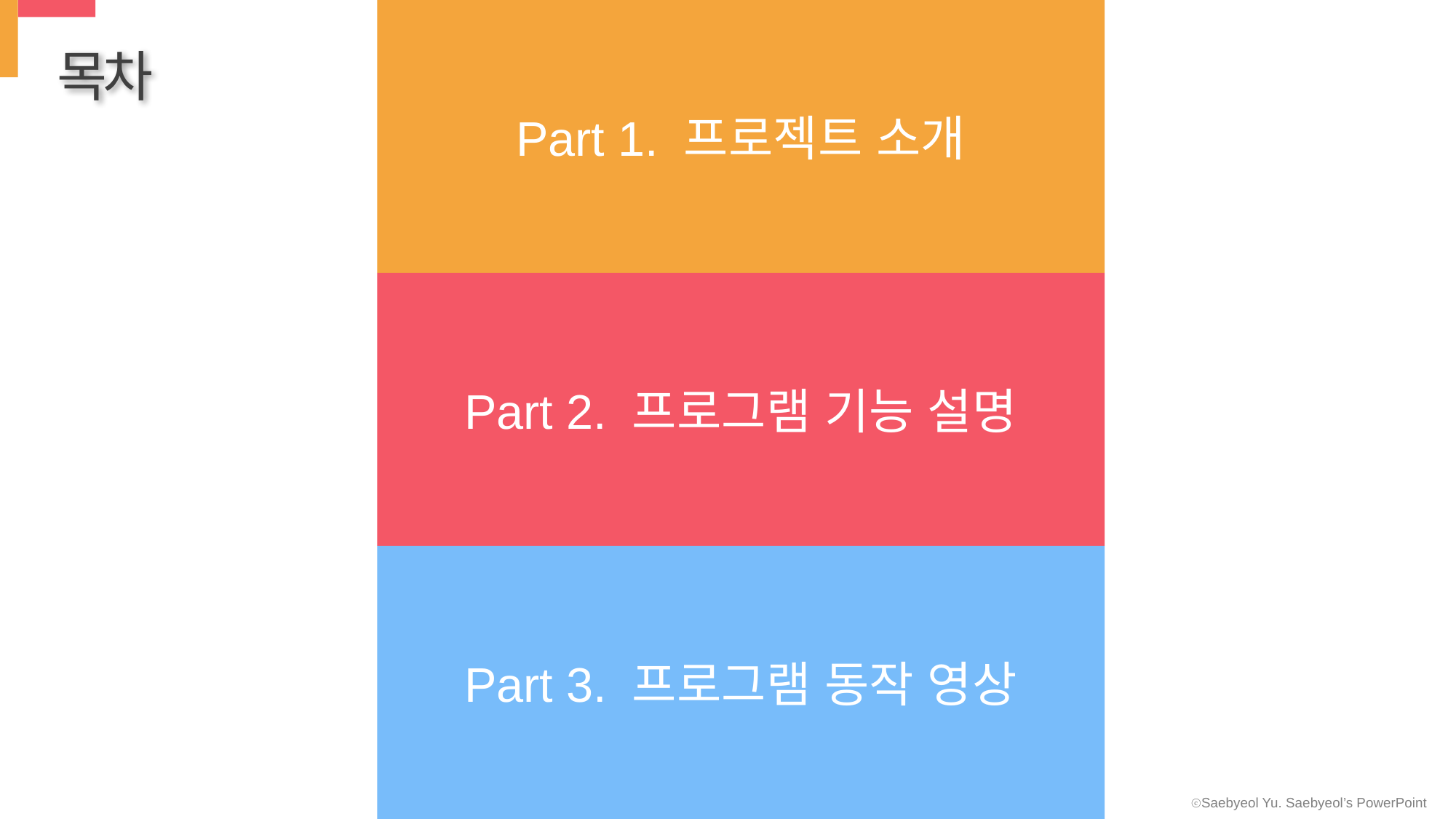

Part 1. 프로젝트 소개
목차
Part 2. 프로그램 기능 설명
Part 3. 프로그램 동작 영상